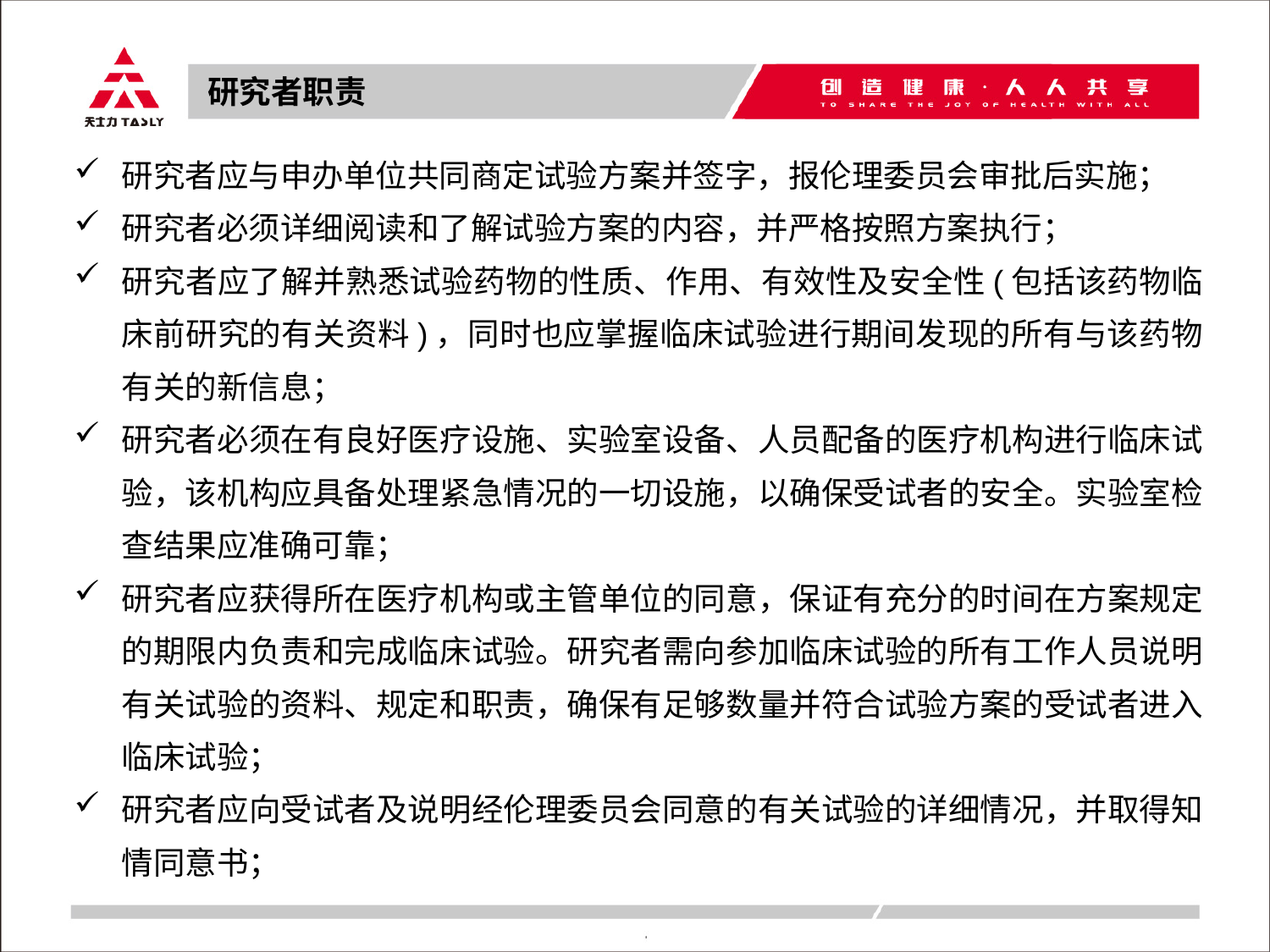

研究者职责
研究者应与申办单位共同商定试验方案并签字，报伦理委员会审批后实施；
研究者必须详细阅读和了解试验方案的内容，并严格按照方案执行；
研究者应了解并熟悉试验药物的性质、作用、有效性及安全性(包括该药物临床前研究的有关资料)，同时也应掌握临床试验进行期间发现的所有与该药物有关的新信息；
研究者必须在有良好医疗设施、实验室设备、人员配备的医疗机构进行临床试验，该机构应具备处理紧急情况的一切设施，以确保受试者的安全。实验室检查结果应准确可靠；
研究者应获得所在医疗机构或主管单位的同意，保证有充分的时间在方案规定的期限内负责和完成临床试验。研究者需向参加临床试验的所有工作人员说明有关试验的资料、规定和职责，确保有足够数量并符合试验方案的受试者进入临床试验；
研究者应向受试者及说明经伦理委员会同意的有关试验的详细情况，并取得知情同意书；